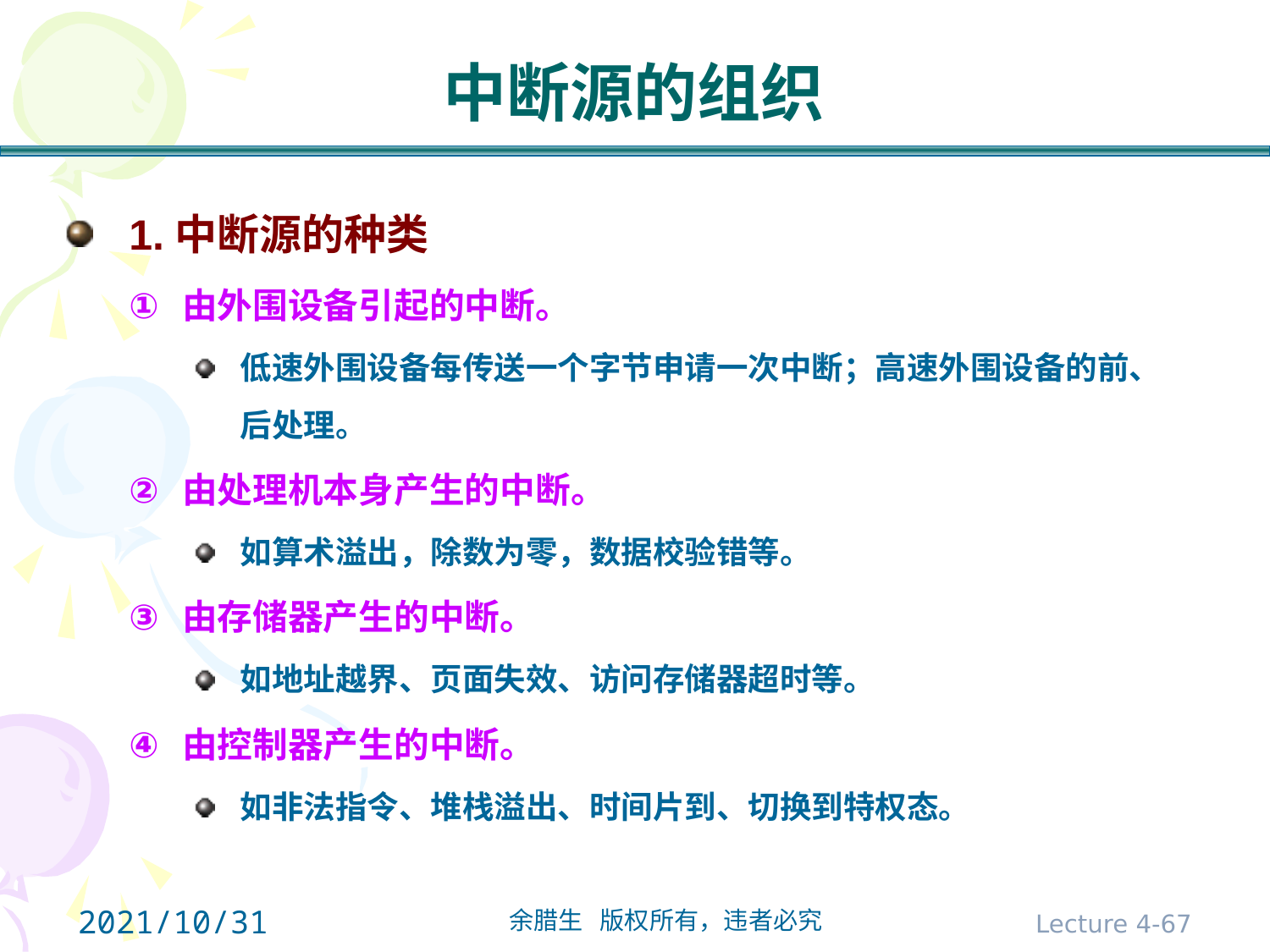

# 中断源的组织
1.中断源的种类
由外围设备引起的中断。
低速外围设备每传送一个字节申请一次中断；高速外围设备的前、后处理。
由处理机本身产生的中断。
如算术溢出，除数为零，数据校验错等。
由存储器产生的中断。
如地址越界、页面失效、访问存储器超时等。
由控制器产生的中断。
如非法指令、堆栈溢出、时间片到、切换到特权态。
2021/10/31
Lecture 4-67